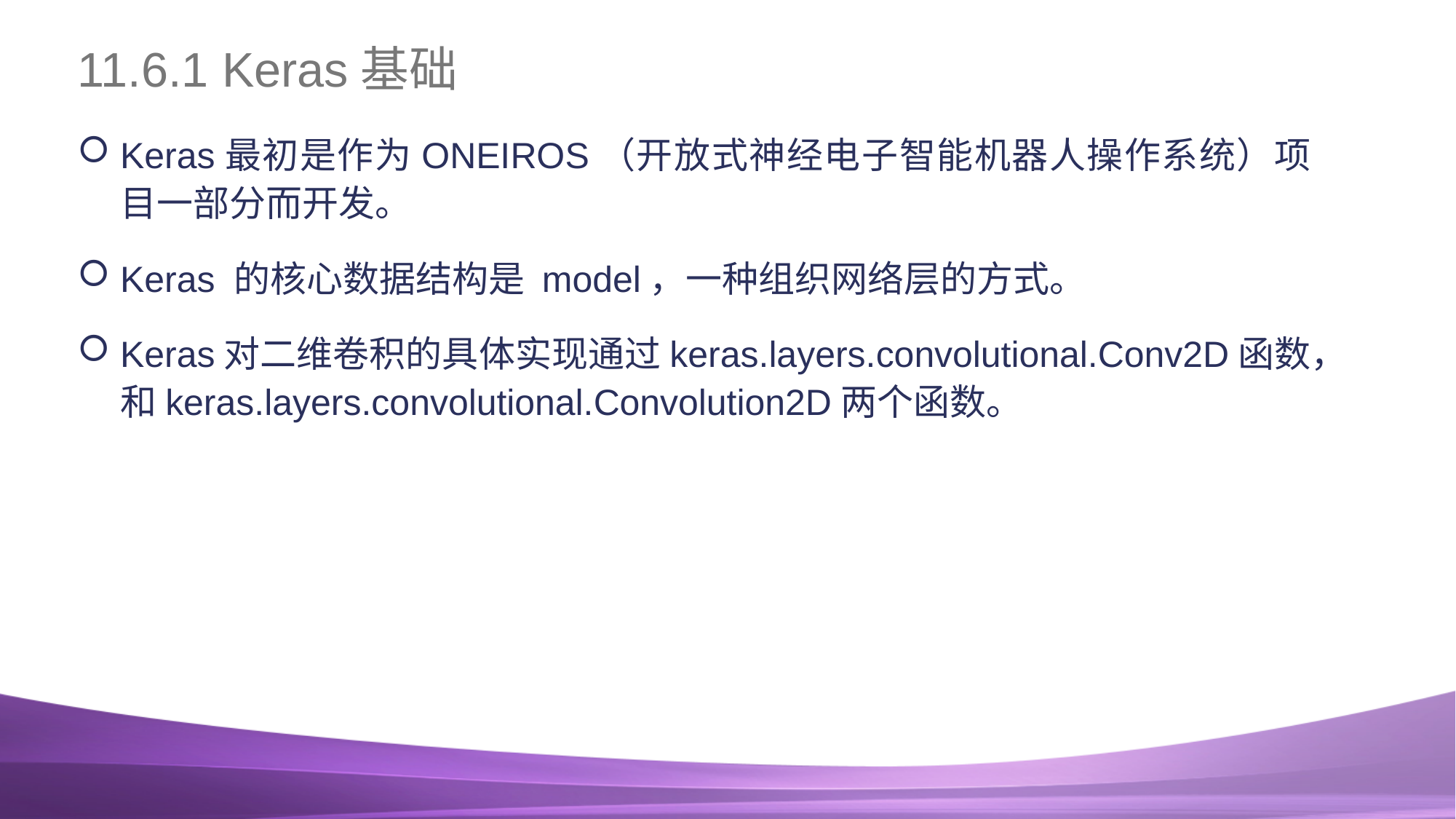

# 11.6.1 Keras基础
Keras最初是作为ONEIROS（开放式神经电子智能机器人操作系统）项目一部分而开发。
Keras 的核心数据结构是 model，一种组织网络层的方式。
Keras对二维卷积的具体实现通过keras.layers.convolutional.Conv2D函数，和keras.layers.convolutional.Convolution2D两个函数。